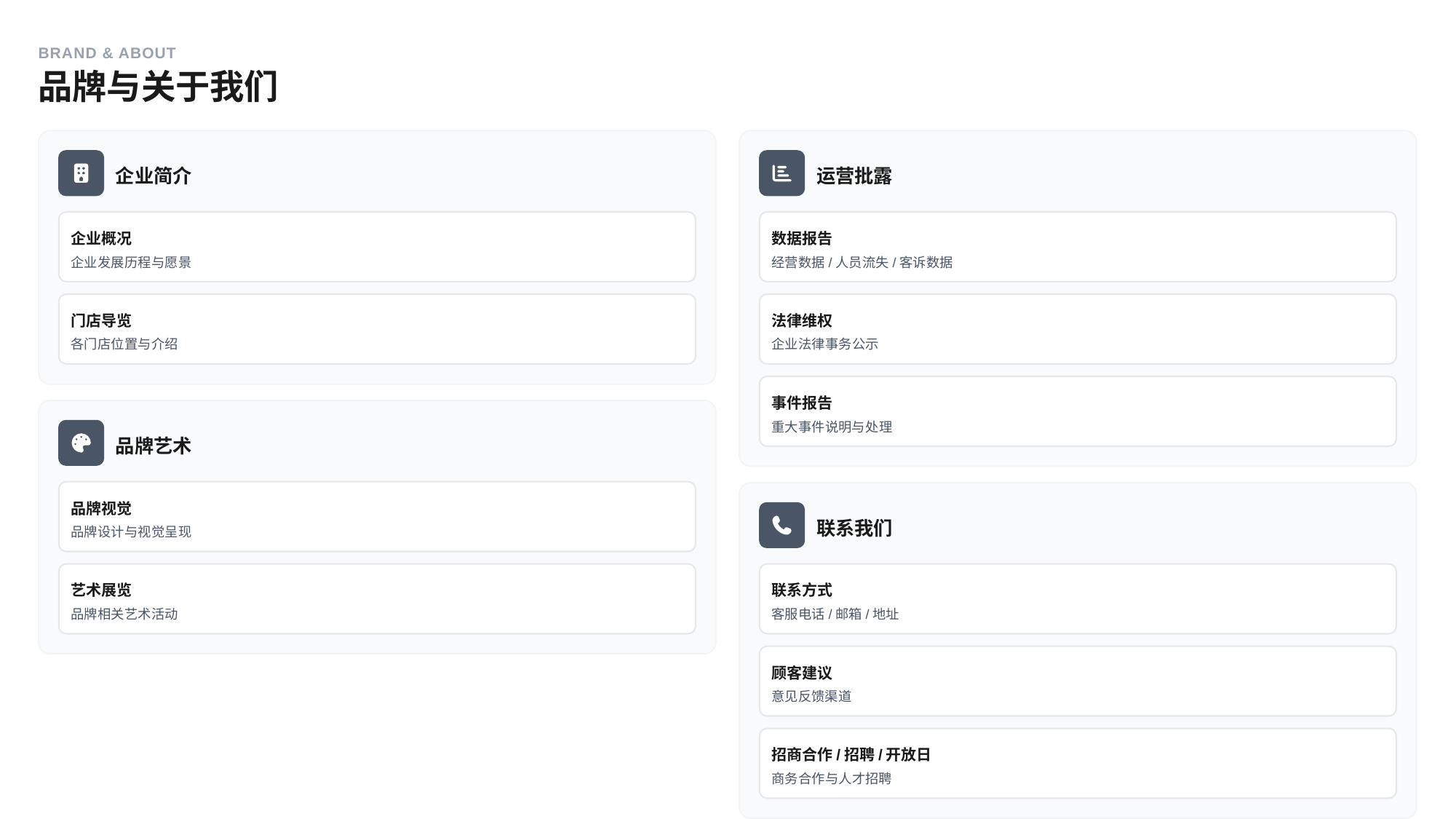

BRAND & ABOUT
品牌与关于我们

企业简介
运营批露

企业概况
数据报告
企业发展历程与愿景
经营数据/人员流失/客诉数据

门店导览
法律维权
各门店位置与介绍
企业法律事务公示

事件报告

重大事件说明与处理

品牌艺术

品牌视觉

联系我们

品牌设计与视觉呈现

艺术展览
联系方式
品牌相关艺术活动
客服电话/邮箱/地址

顾客建议
意见反馈渠道

招商合作/招聘/开放日
商务合作与人才招聘